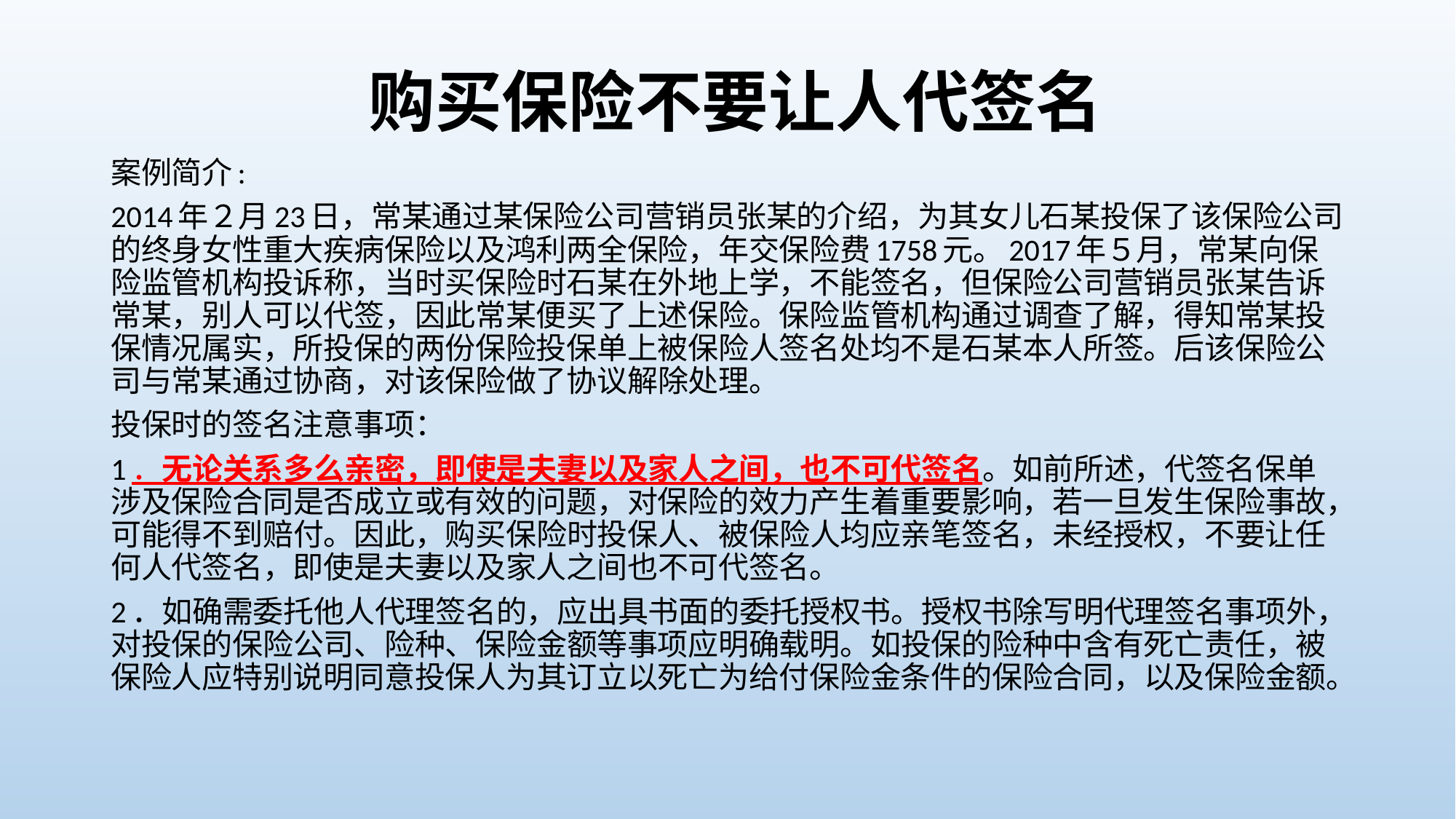

# 购买保险不要让人代签名
案例简介:
2014年２月23日，常某通过某保险公司营销员张某的介绍，为其女儿石某投保了该保险公司的终身女性重大疾病保险以及鸿利两全保险，年交保险费1758元。2017年５月，常某向保险监管机构投诉称，当时买保险时石某在外地上学，不能签名，但保险公司营销员张某告诉常某，别人可以代签，因此常某便买了上述保险。保险监管机构通过调查了解，得知常某投保情况属实，所投保的两份保险投保单上被保险人签名处均不是石某本人所签。后该保险公司与常某通过协商，对该保险做了协议解除处理。
投保时的签名注意事项：
1．无论关系多么亲密，即使是夫妻以及家人之间，也不可代签名。如前所述，代签名保单涉及保险合同是否成立或有效的问题，对保险的效力产生着重要影响，若一旦发生保险事故，可能得不到赔付。因此，购买保险时投保人、被保险人均应亲笔签名，未经授权，不要让任何人代签名，即使是夫妻以及家人之间也不可代签名。
2．如确需委托他人代理签名的，应出具书面的委托授权书。授权书除写明代理签名事项外，对投保的保险公司、险种、保险金额等事项应明确载明。如投保的险种中含有死亡责任，被保险人应特别说明同意投保人为其订立以死亡为给付保险金条件的保险合同，以及保险金额。